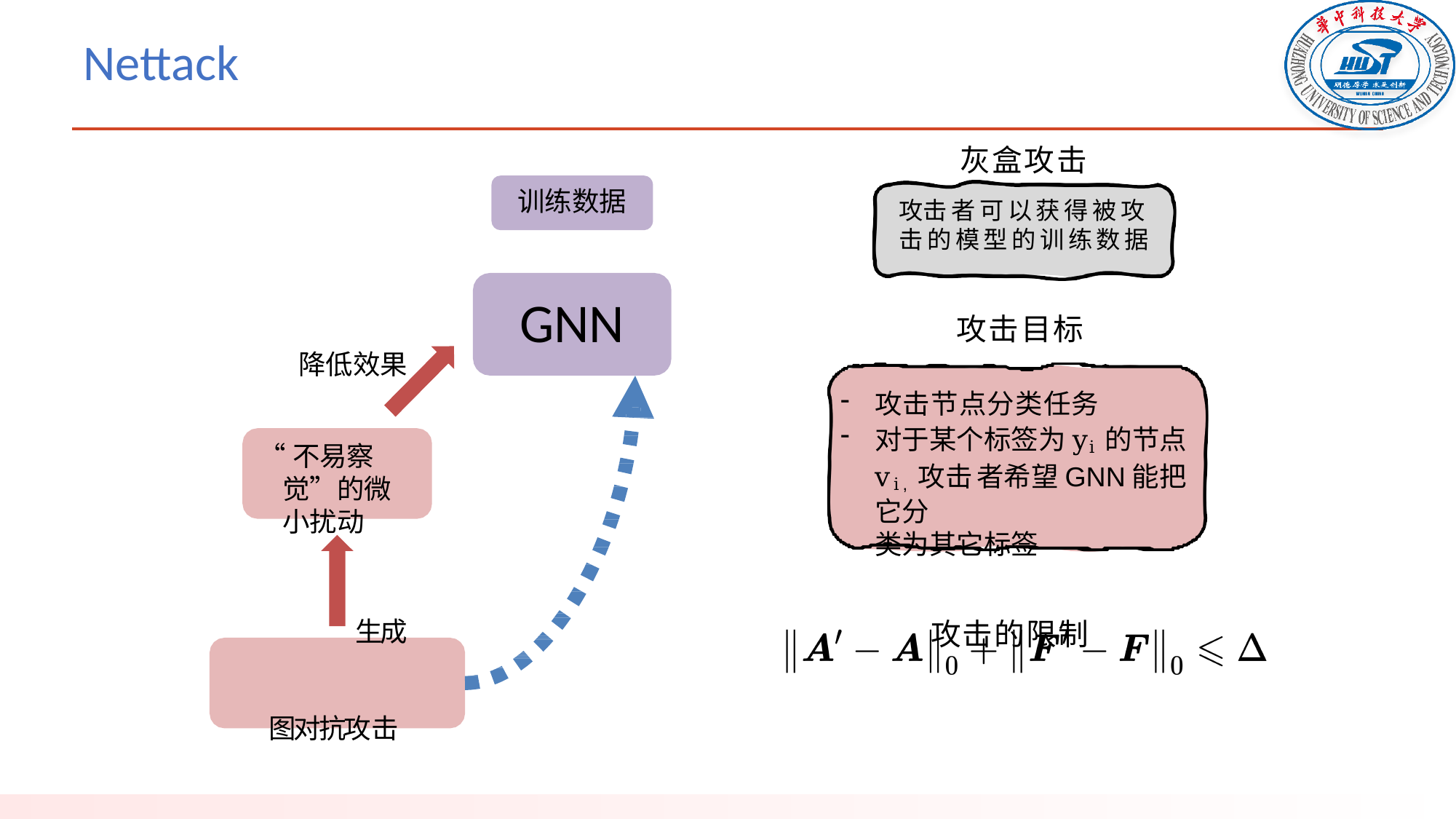

# Nettack
灰盒攻击
攻击者可以获得被攻击的模型的训练数据

攻击目标

攻击节点分类任务
对于某个标签为yi的节点vi,攻击者希望GNN能把它分
类为其它标签

攻击的限制

训练数据

GNN

降低效果

“不易察觉”的微小扰动
生成图对抗攻击